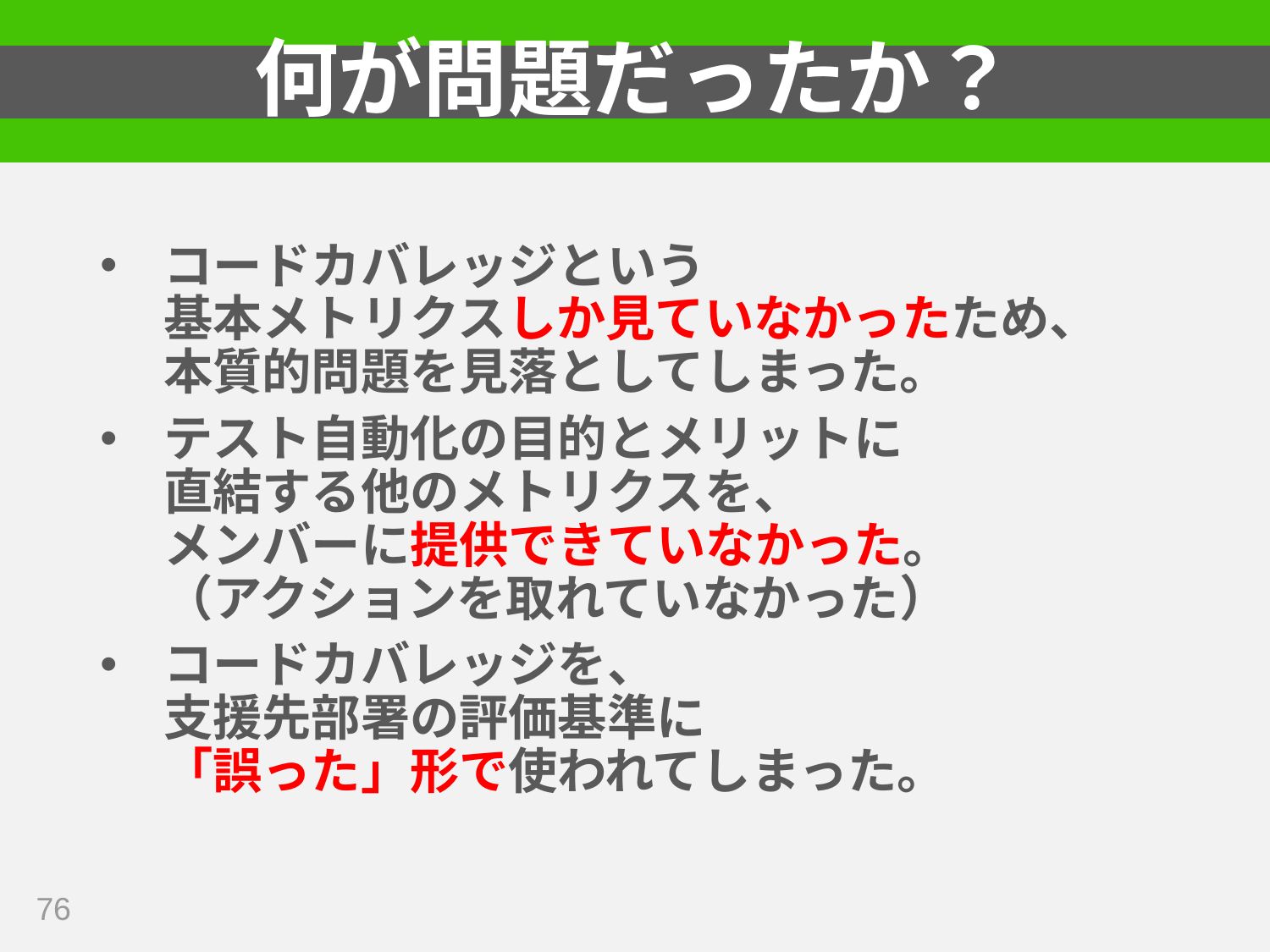

# 何が問題だったか？
コードカバレッジという
基本メトリクスしか見ていなかったため、
本質的問題を見落としてしまった。
テスト自動化の目的とメリットに
直結する他のメトリクスを、
メンバーに提供できていなかった。
（アクションを取れていなかった）
コードカバレッジを、
支援先部署の評価基準に
「誤った」形で使われてしまった。
76